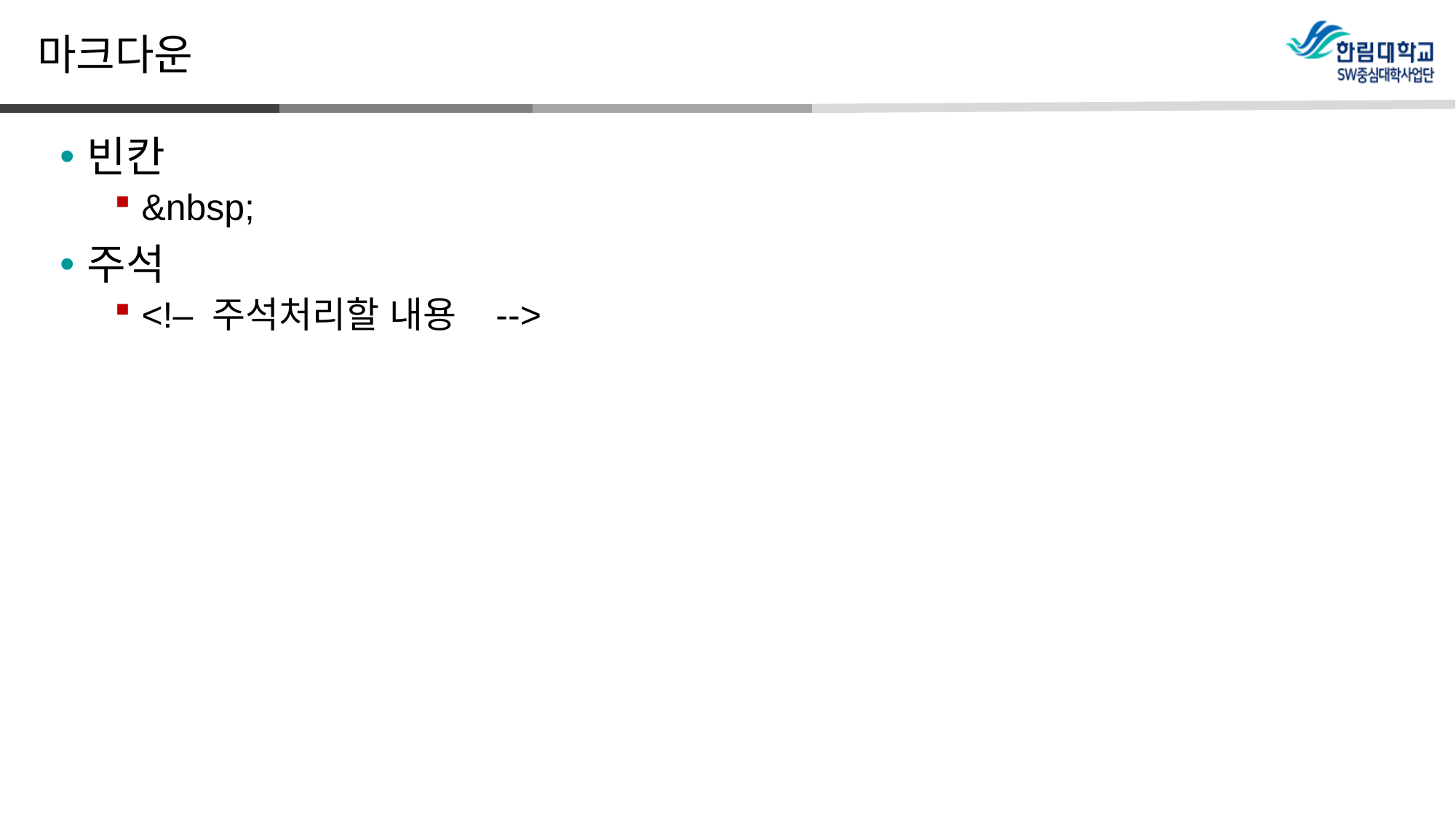

# 마크다운
빈칸
&nbsp;
주석
<!– 주석처리할 내용   -->